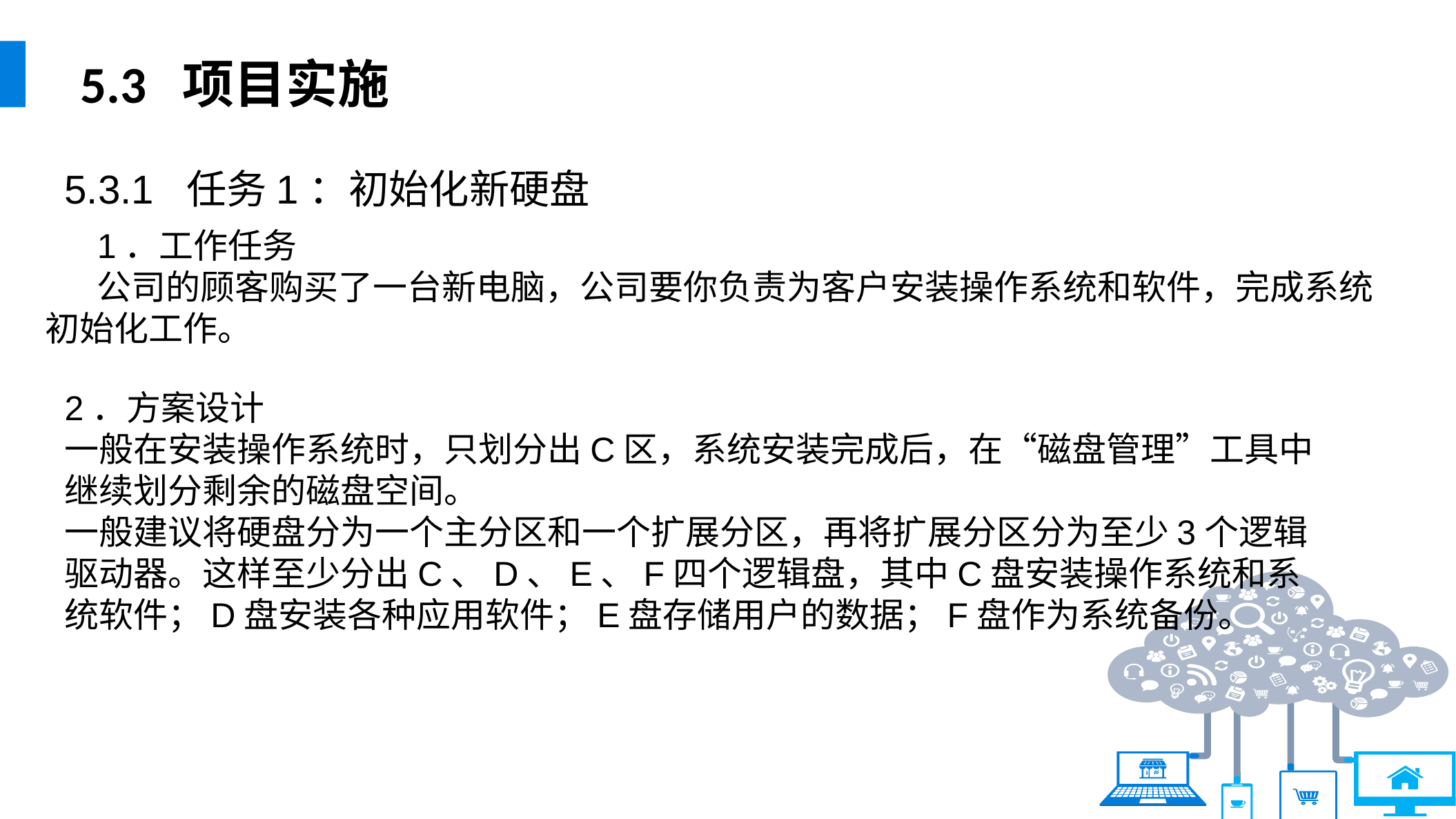

5.3  项目实施
5.3.1  任务1：初始化新硬盘
1．工作任务
公司的顾客购买了一台新电脑，公司要你负责为客户安装操作系统和软件，完成系统初始化工作。
2．方案设计
一般在安装操作系统时，只划分出C区，系统安装完成后，在“磁盘管理”工具中继续划分剩余的磁盘空间。
一般建议将硬盘分为一个主分区和一个扩展分区，再将扩展分区分为至少3个逻辑驱动器。这样至少分出C、D、E、F四个逻辑盘，其中C盘安装操作系统和系统软件；D盘安装各种应用软件；E盘存储用户的数据；F盘作为系统备份。